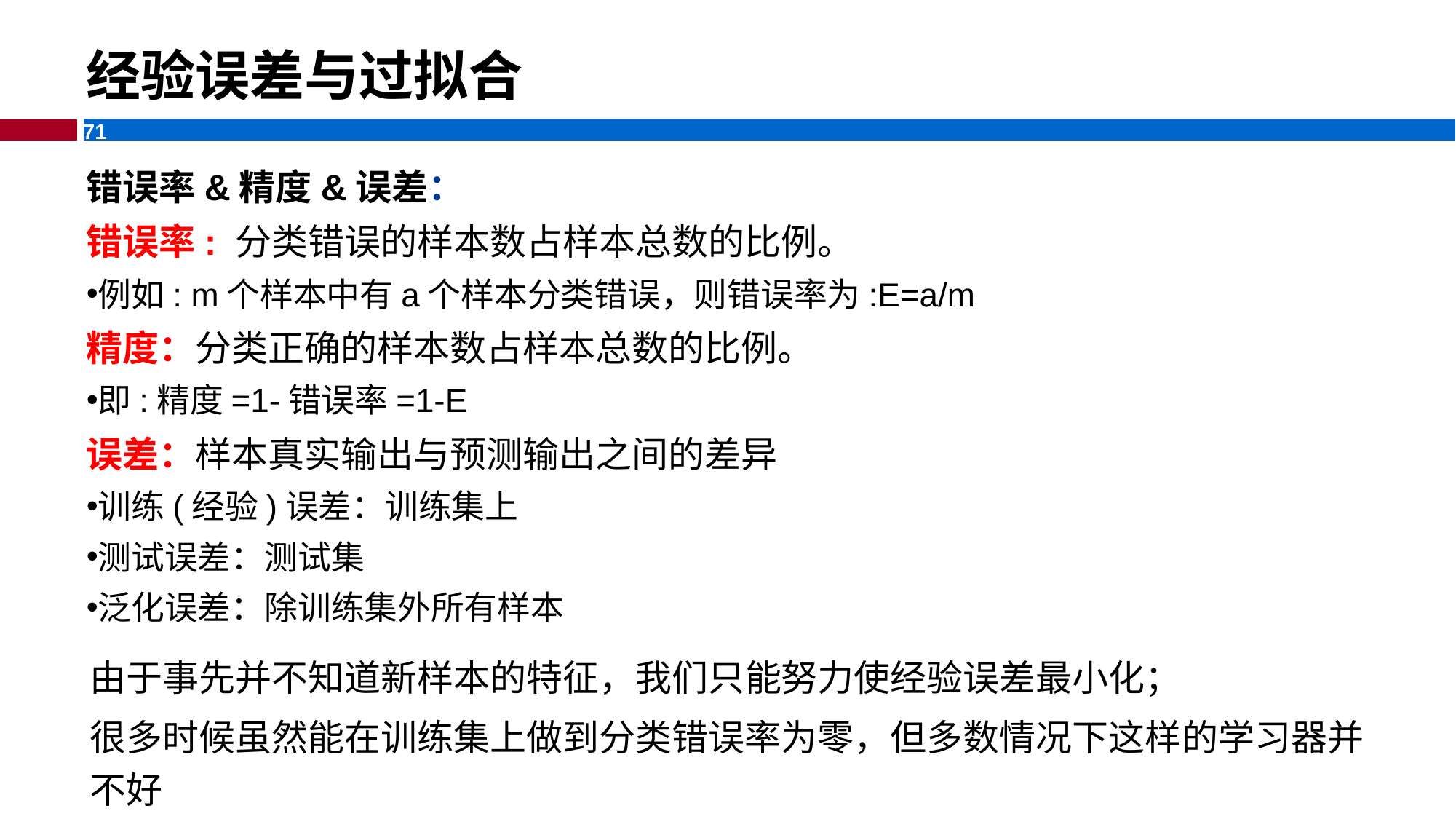

经验误差与过拟合
错误率&精度&误差：
错误率: 分类错误的样本数占样本总数的比例。
例如: m个样本中有a个样本分类错误，则错误率为:E=a/m
精度：分类正确的样本数占样本总数的比例。
即:精度=1-错误率=1-E
误差：样本真实输出与预测输出之间的差异
训练(经验)误差：训练集上
测试误差：测试集
泛化误差：除训练集外所有样本
由于事先并不知道新样本的特征，我们只能努力使经验误差最小化；
很多时候虽然能在训练集上做到分类错误率为零，但多数情况下这样的学习器并不好